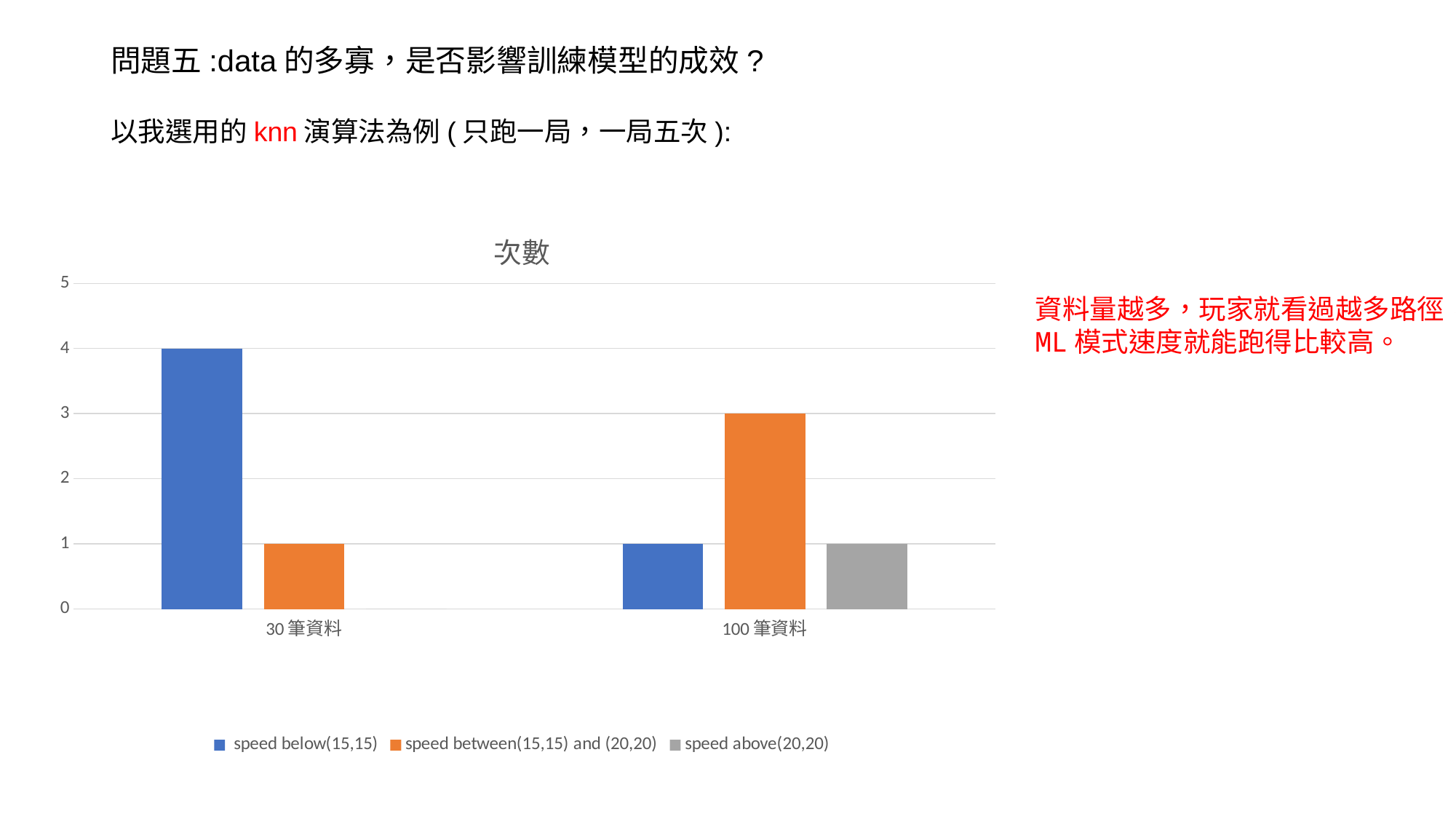

問題五:data的多寡，是否影響訓練模型的成效?

以我選用的knn演算法為例(只跑一局，一局五次):

### Chart: 次數

| Category |  speed below(15,15) | speed between(15,15) and (20,20) | speed above(20,20) |
|---|---|---|---|
| 30筆資料 | 4.0 | 1.0 | 0.0 |
| 100筆資料 | 1.0 | 3.0 | 1.0 |
資料量越多，玩家就看過越多路徑，ML模式速度就能跑得比較高。